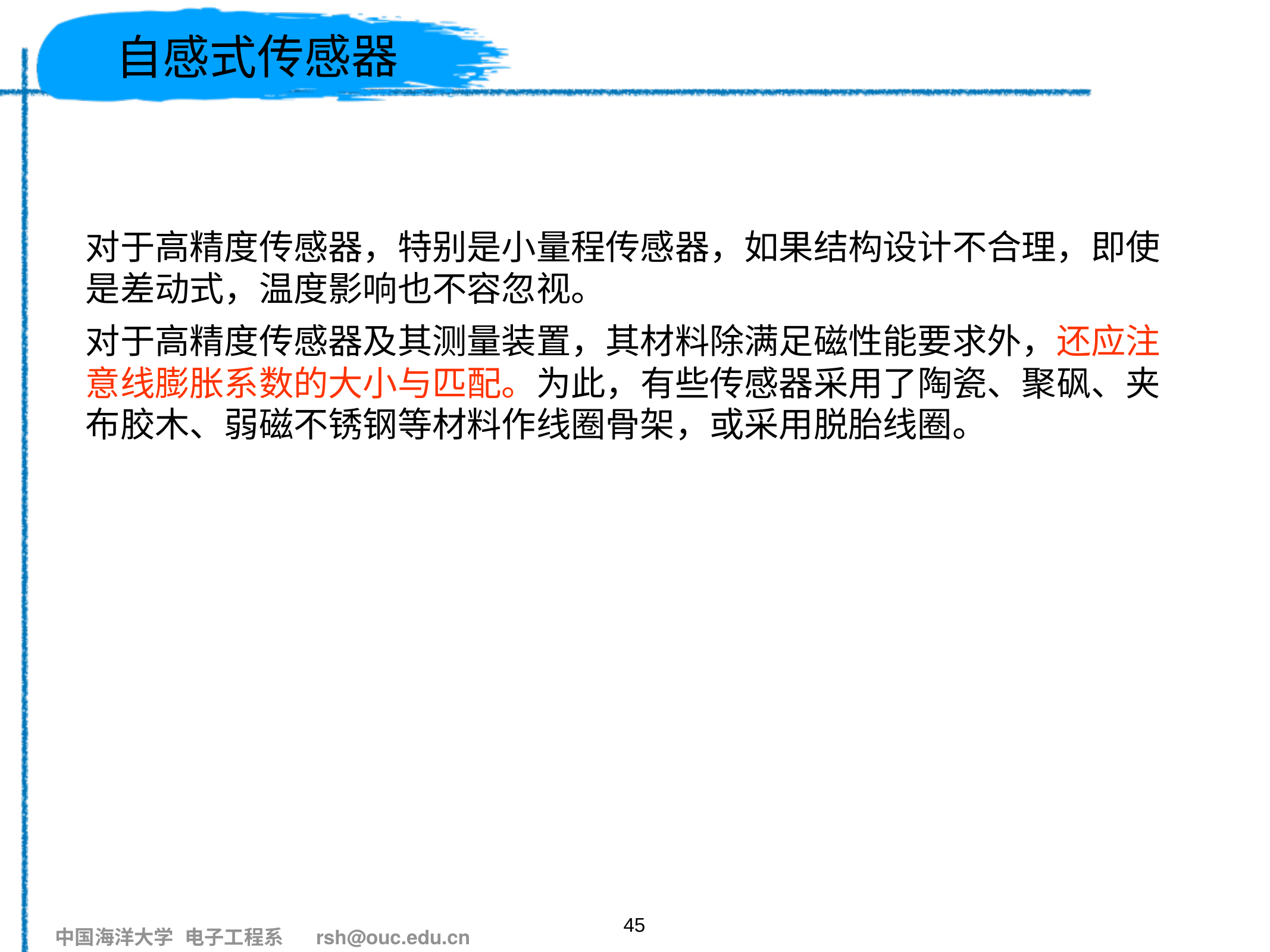

# 自感式传感器
对于高精度传感器，特别是小量程传感器，如果结构设计不合理，即使是差动式，温度影响也不容忽视。
对于高精度传感器及其测量装置，其材料除满足磁性能要求外，还应注意线膨胀系数的大小与匹配。为此，有些传感器采用了陶瓷、聚砜、夹布胶木、弱磁不锈钢等材料作线圈骨架，或采用脱胎线圈。
45